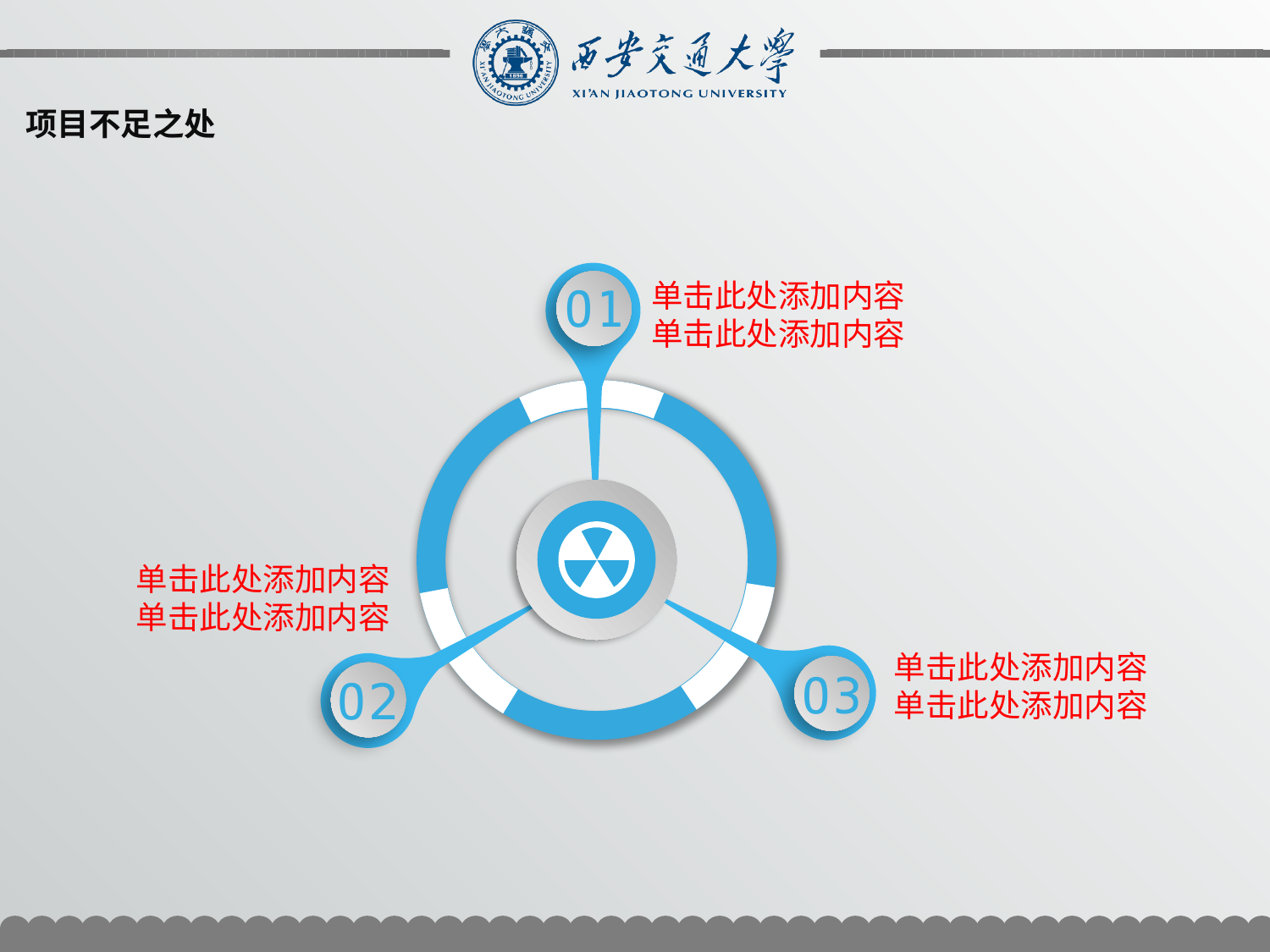

项目不足之处
单击此处添加内容
单击此处添加内容

01

单击此处添加内容
单击此处添加内容

单击此处添加内容
单击此处添加内容

03

02